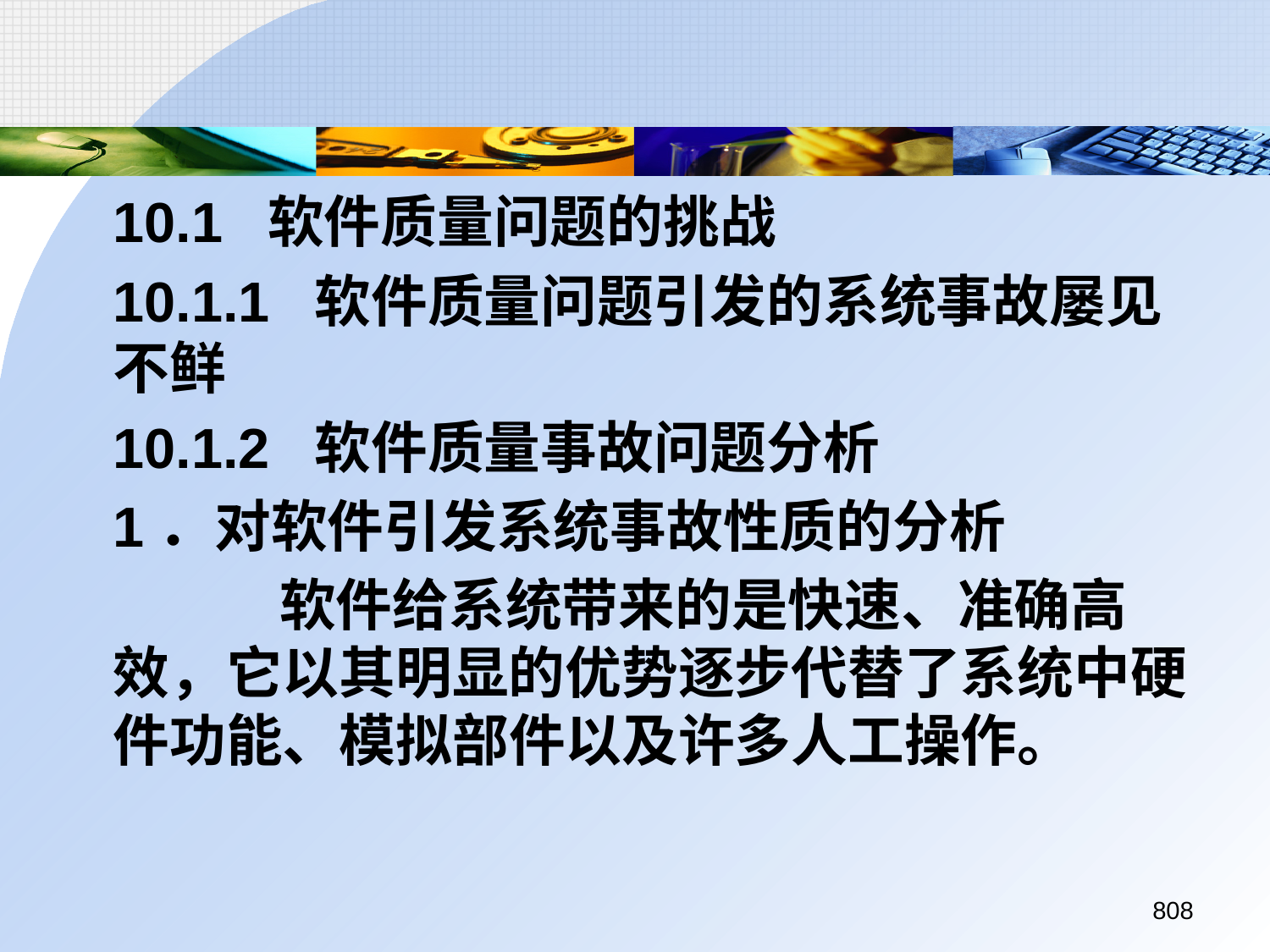

10.1  软件质量问题的挑战
	10.1.1  软件质量问题引发的系统事故屡见不鲜
	10.1.2  软件质量事故问题分析
	1．对软件引发系统事故性质的分析
		  软件给系统带来的是快速、准确高效，它以其明显的优势逐步代替了系统中硬件功能、模拟部件以及许多人工操作。
808